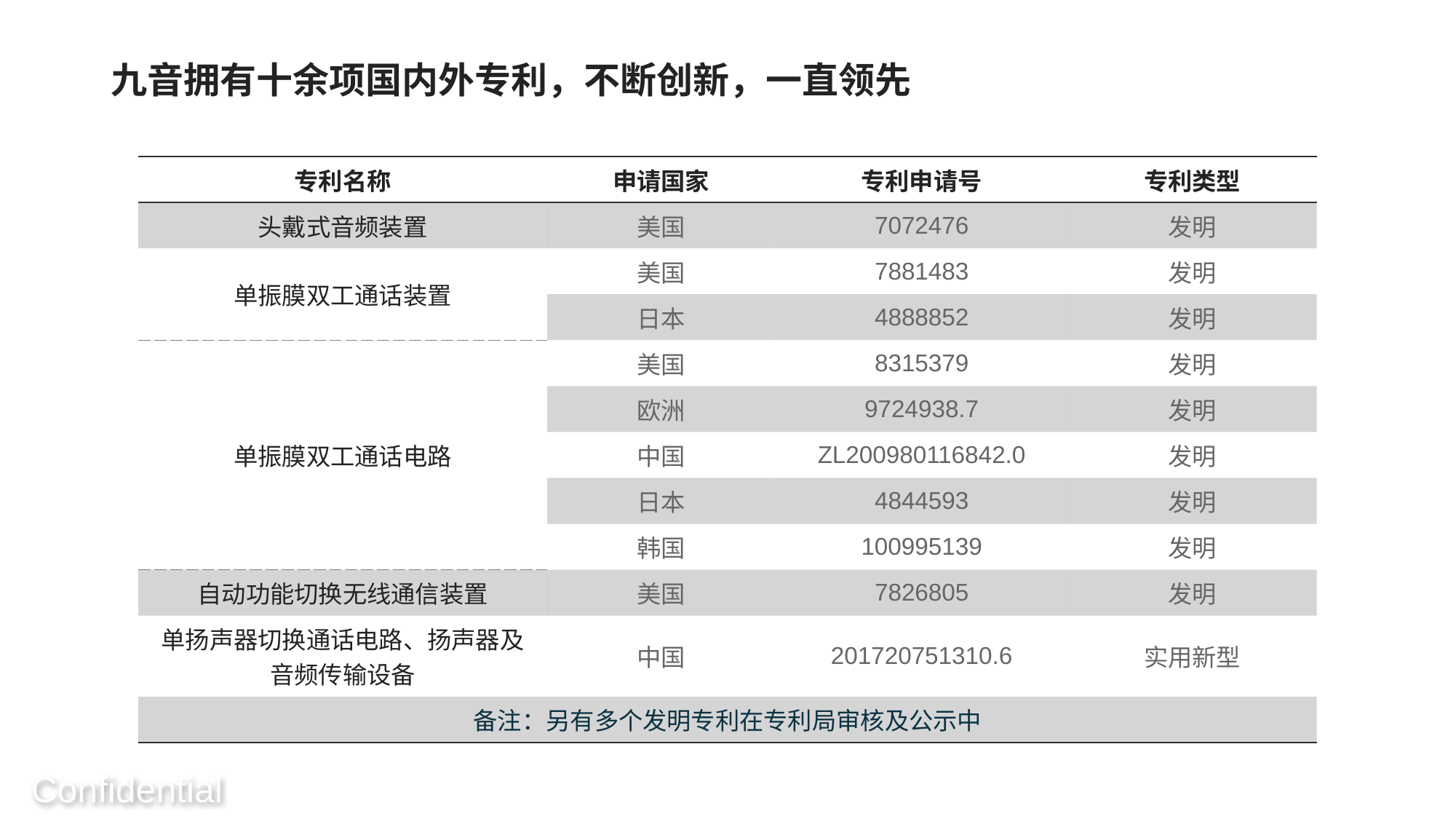

九音拥有十余项国内外专利，不断创新，一直领先
| 专利名称 | 申请国家 | 专利申请号 | 专利类型 |
| --- | --- | --- | --- |
| 头戴式音频装置 | 美国 | 7072476 | 发明 |
| 单振膜双工通话装置 | 美国 | 7881483 | 发明 |
|  | 日本 | 4888852 | 发明 |
| 单振膜双工通话电路 | 美国 | 8315379 | 发明 |
|  | 欧洲 | 9724938.7 | 发明 |
|  | 中国 | ZL200980116842.0 | 发明 |
|  | 日本 | 4844593 | 发明 |
|  | 韩国 | 100995139 | 发明 |
| 自动功能切换无线通信装置 | 美国 | 7826805 | 发明 |
| 单扬声器切换通话电路、扬声器及音频传输设备 | 中国 | 201720751310.6 | 实用新型 |
| 备注：另有多个发明专利在专利局审核及公示中 |  |  |  |

Confidential
16